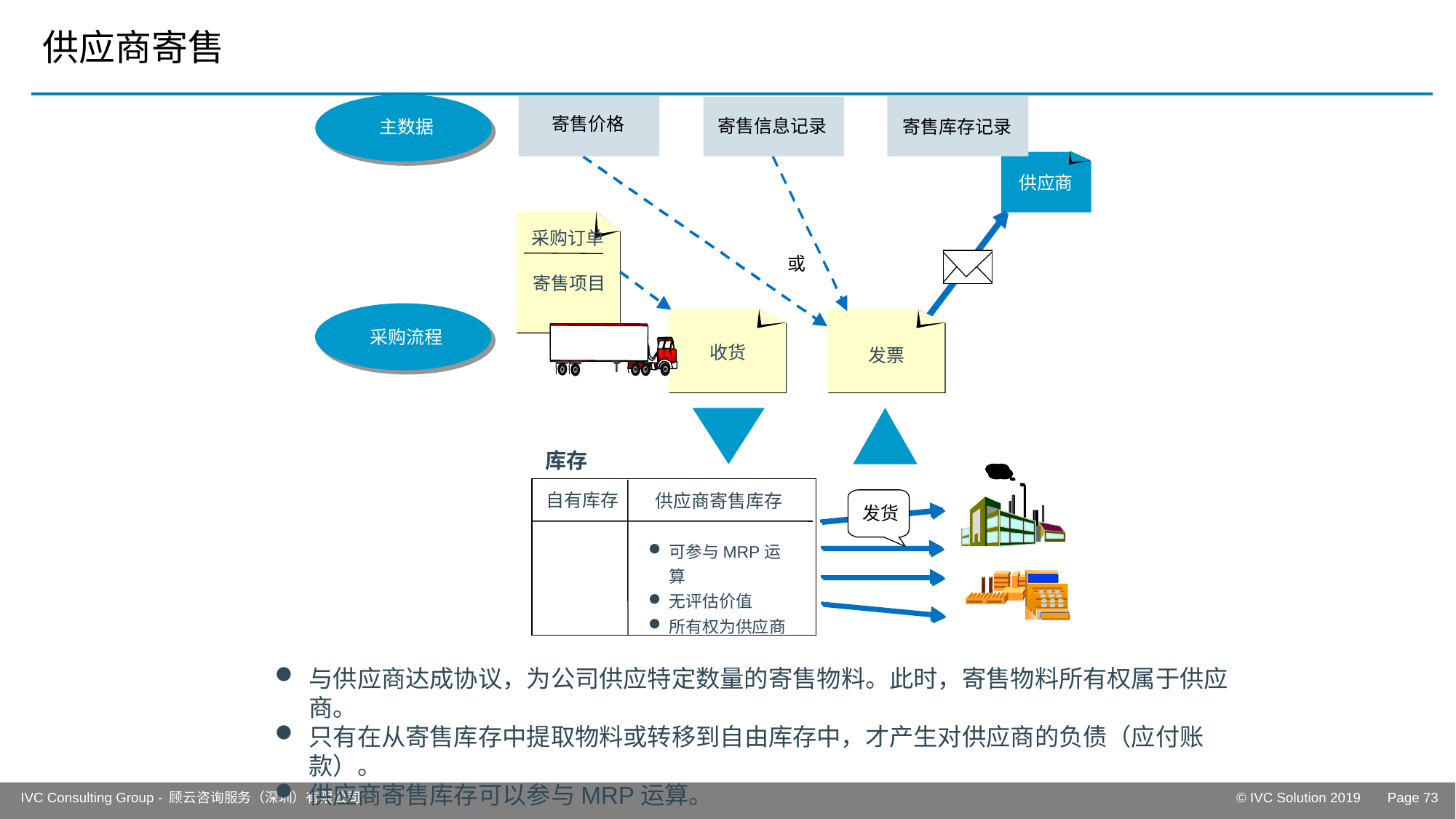

# 供应商寄售

Master
寄售价格
寄售信息记录
寄售库存记录
主数据
data

供应商

采购订单

或

寄售项目

采购

采购流程
Process
收货
发票

库存

自有库存
供应商寄售库存

发货

可参与MRP运算
无评估价值
所有权为供应商

与供应商达成协议，为公司供应特定数量的寄售物料。此时，寄售物料所有权属于供应商。
只有在从寄售库存中提取物料或转移到自由库存中，才产生对供应商的负债（应付账款）。
供应商寄售库存可以参与MRP运算。